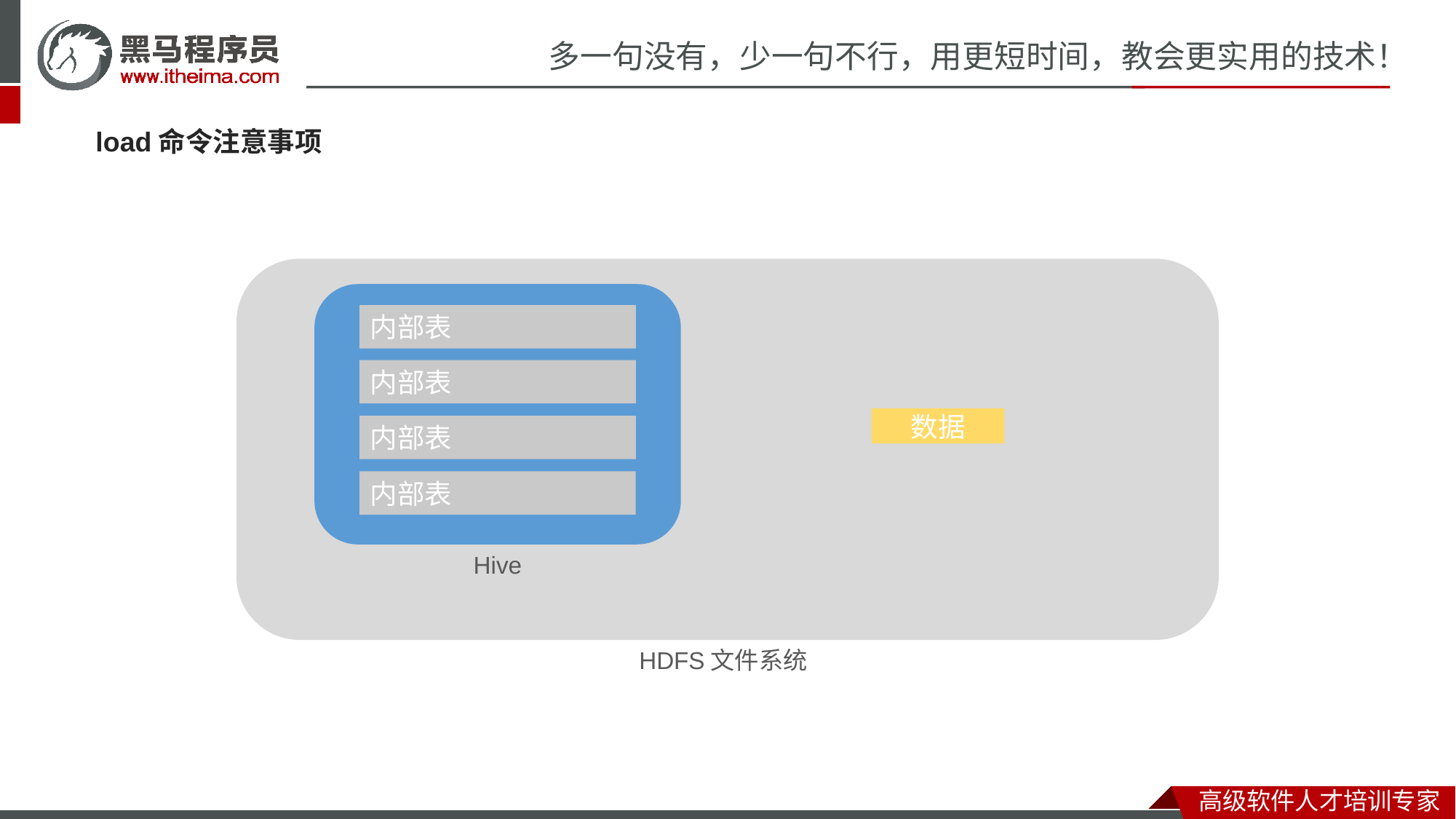

load命令注意事项
我们使用 LOAD 语法，从外部将数据加载到Hive内，语法如下：

HDFS文件系统

Hive
内部表
内部表
内部表
数据路径
加载数据
被加载的内部表
数据
数据是否在本地
使用local，数据不在HDFS，需使用file://协议指定路径
不使用local，数据在HDFS，可以使用HDFS://协议指定路径
覆盖已存在数据
使用OVERWRITE进行覆盖
不使用OVERWRITE则不覆盖
内部表